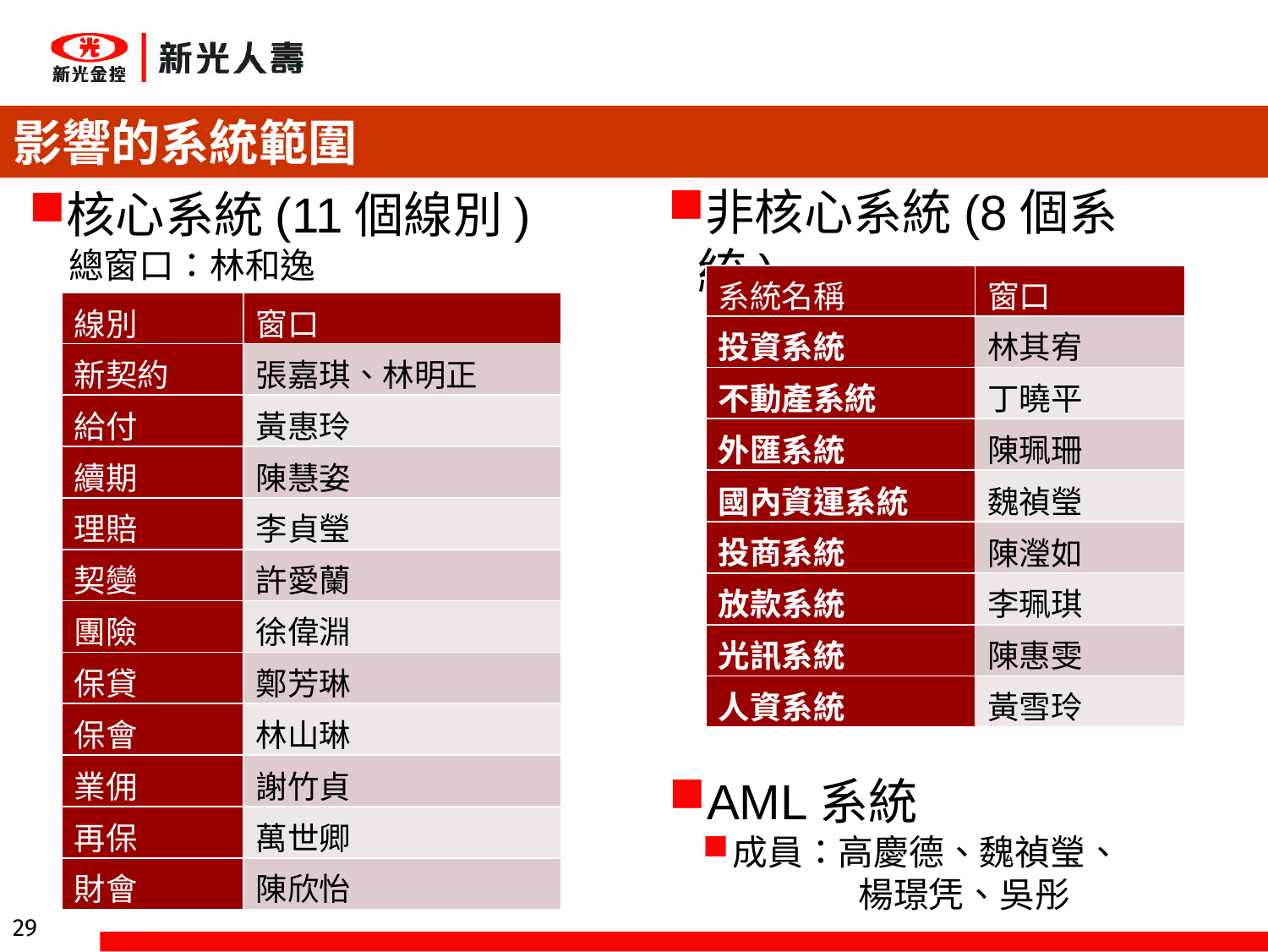

# 影響的系統範圍
非核心系統(8個系統)

核心系統(11個線別)
    總窗口：林和逸
| 系統名稱 | 窗口 |
| --- | --- |
| 投資系統 | 林其宥 |
| 不動產系統 | 丁曉平 |
| 外匯系統 | 陳珮珊 |
| 國內資運系統 | 魏禎瑩 |
| 投商系統 | 陳瀅如 |
| 放款系統 | 李珮琪 |
| 光訊系統 | 陳惠雯 |
| 人資系統 | 黃雪玲 |
| 線別 | 窗口 |
| --- | --- |
| 新契約 | 張嘉琪、林明正 |
| 給付 | 黃惠玲 |
| 續期 | 陳慧姿 |
| 理賠 | 李貞瑩 |
| 契變 | 許愛蘭 |
| 團險 | 徐偉淵 |
| 保貸 | 鄭芳琳 |
| 保會 | 林山琳 |
| 業佣 | 謝竹貞 |
| 再保 | 萬世卿 |
| 財會 | 陳欣怡 |
AML系統
成員：高慶德、魏禎瑩、
               楊璟凭、吳彤